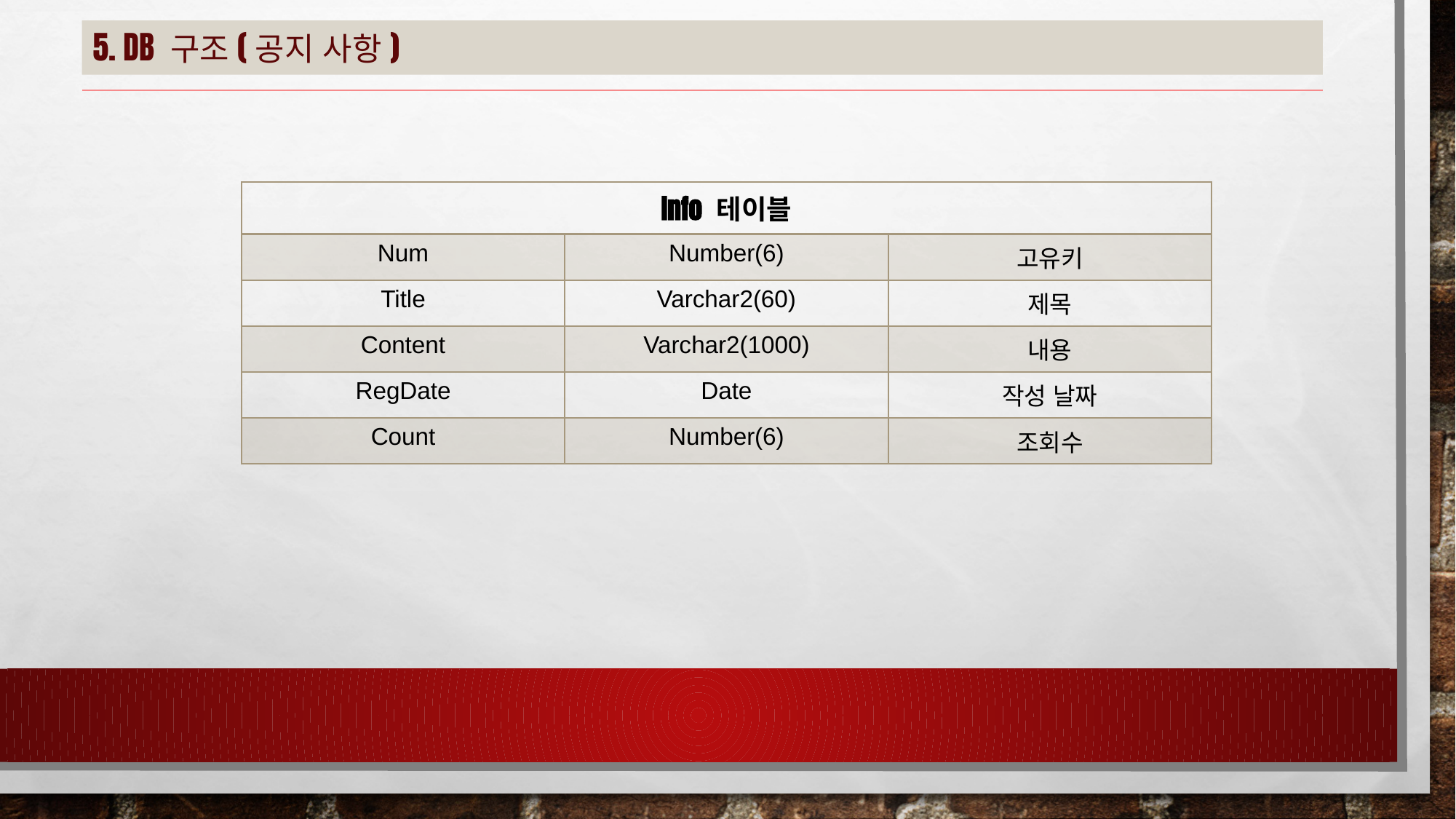

# 5. DB 구조(공지 사항)
| Info 테이블 |  |  |
| --- | --- | --- |
| Num | Number(6) | 고유키 |
| Title | Varchar2(60) | 제목 |
| Content | Varchar2(1000) | 내용 |
| RegDate | Date | 작성 날짜 |
| Count | Number(6) | 조회수 |